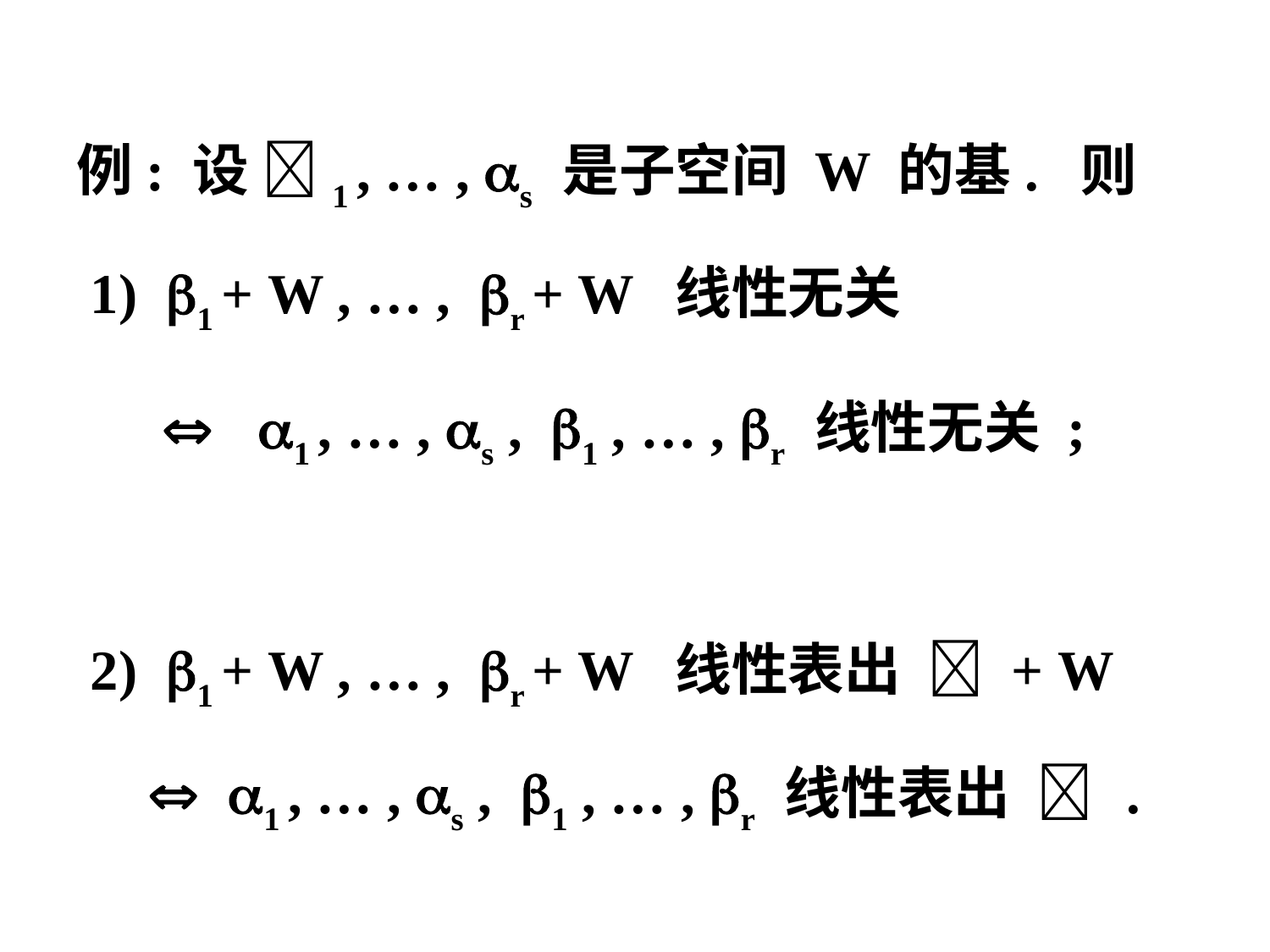

例: 设 α1 , … , αs  是子空间 W 的基.  则
 1)  β1 + W , … ,  βr + W  线性无关
      ⇔   α1 , … , αs ,  β1 , … , βr  线性无关 ;

 2)  β1 + W , … ,  βr + W  线性表出  γ  + W
     ⇔  α1 , … , αs ,  β1 , … , βr  线性表出  γ  .